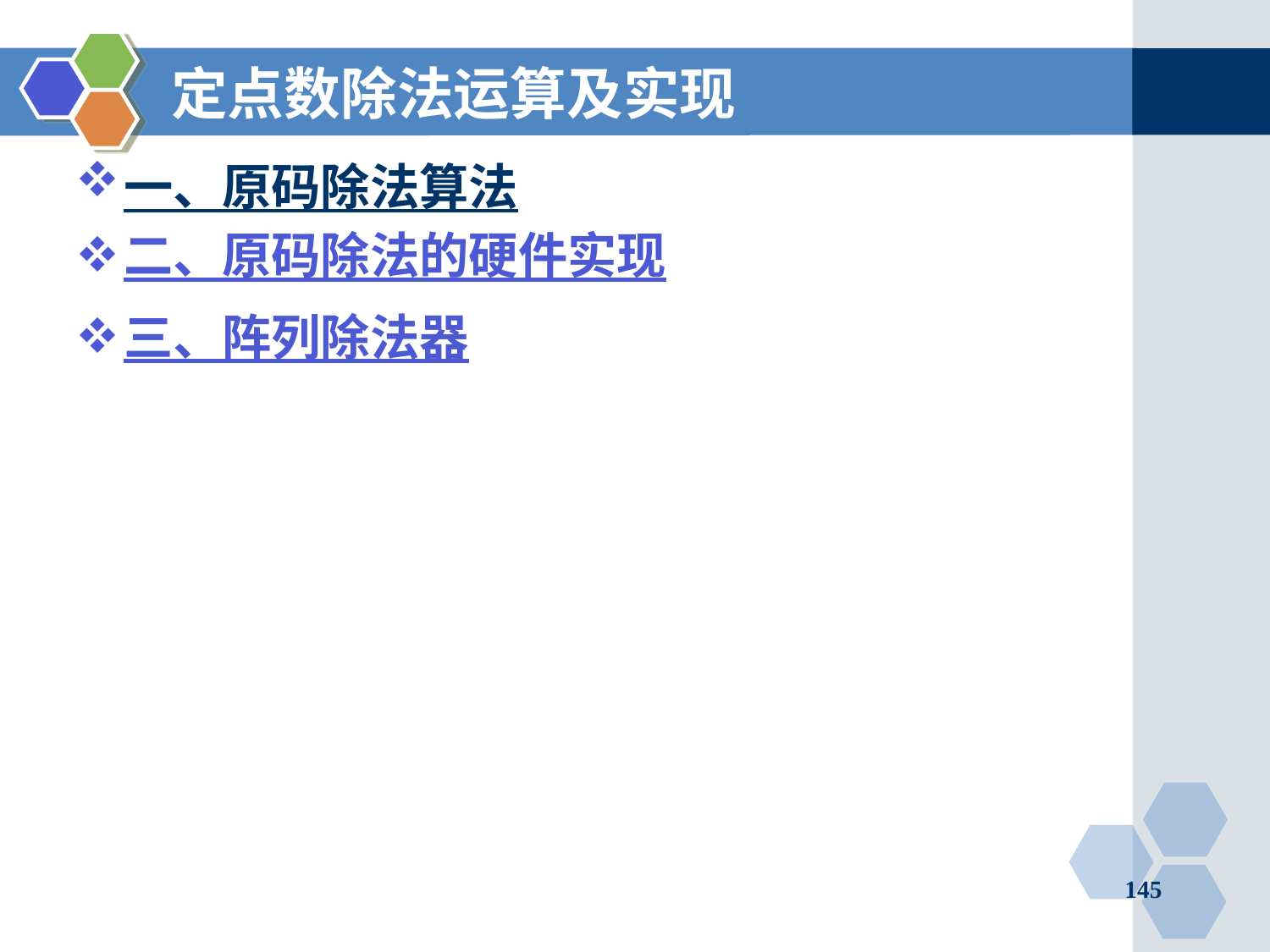

# 定点数除法运算及实现
一、原码除法算法
二、原码除法的硬件实现
三、阵列除法器
145